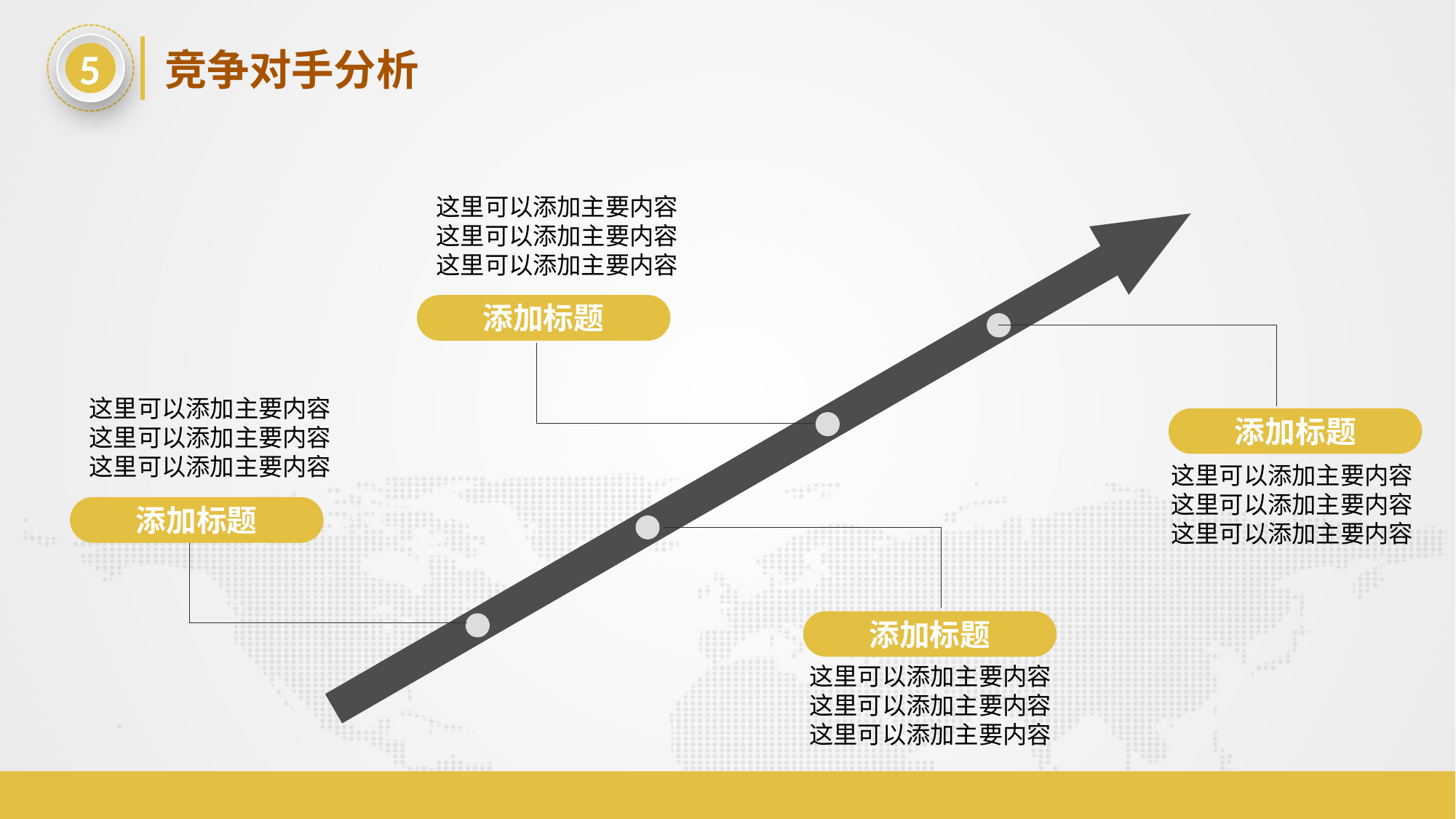

5

竞争对手分析
这里可以添加主要内容这里可以添加主要内容这里可以添加主要内容

添加标题

这里可以添加主要内容这里可以添加主要内容这里可以添加主要内容
添加标题

这里可以添加主要内容这里可以添加主要内容这里可以添加主要内容
添加标题

添加标题

这里可以添加主要内容这里可以添加主要内容这里可以添加主要内容